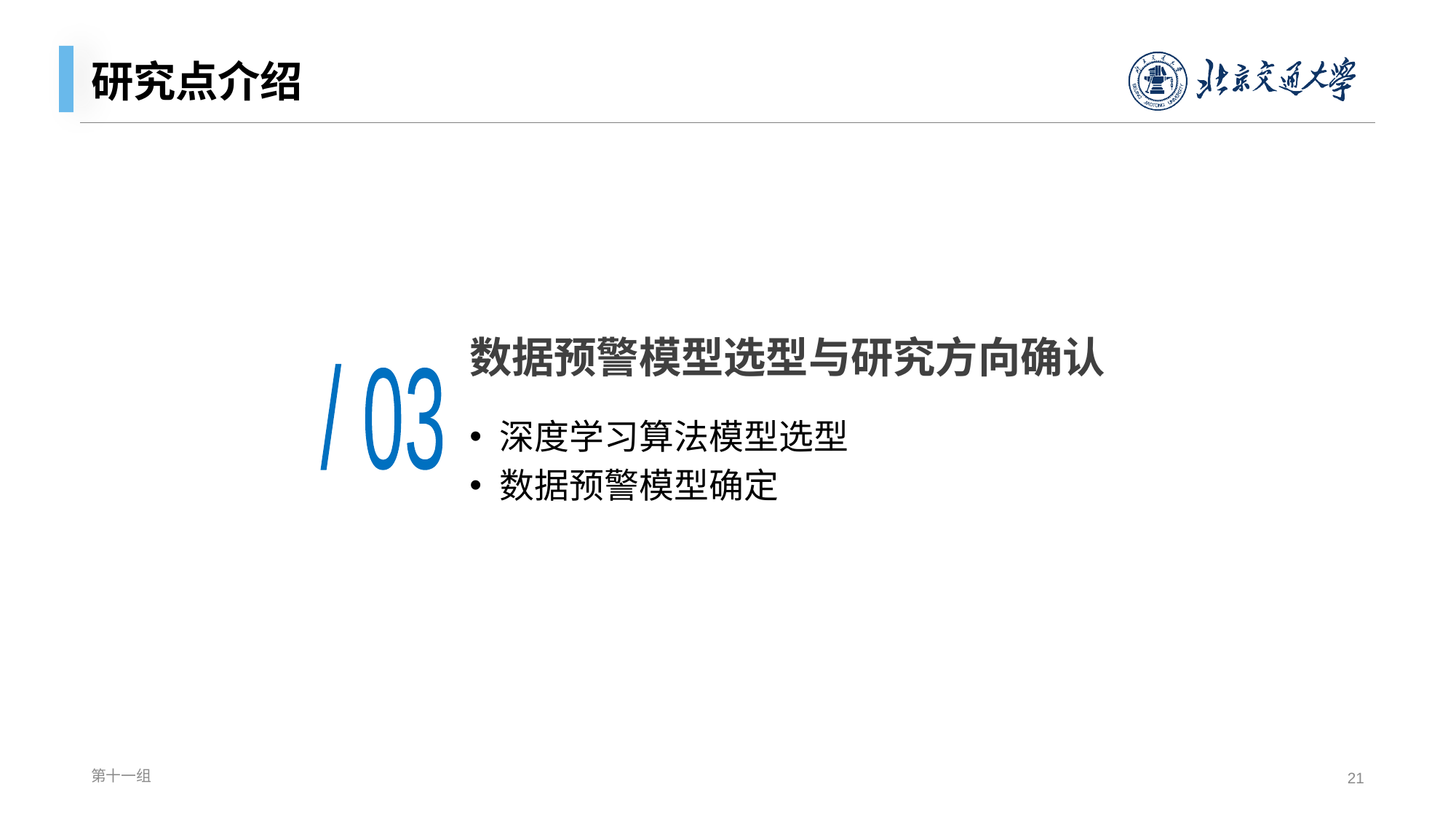

# 研究点介绍
数据预警模型选型与研究方向确认
/ 03
深度学习算法模型选型
数据预警模型确定
第十一组
21